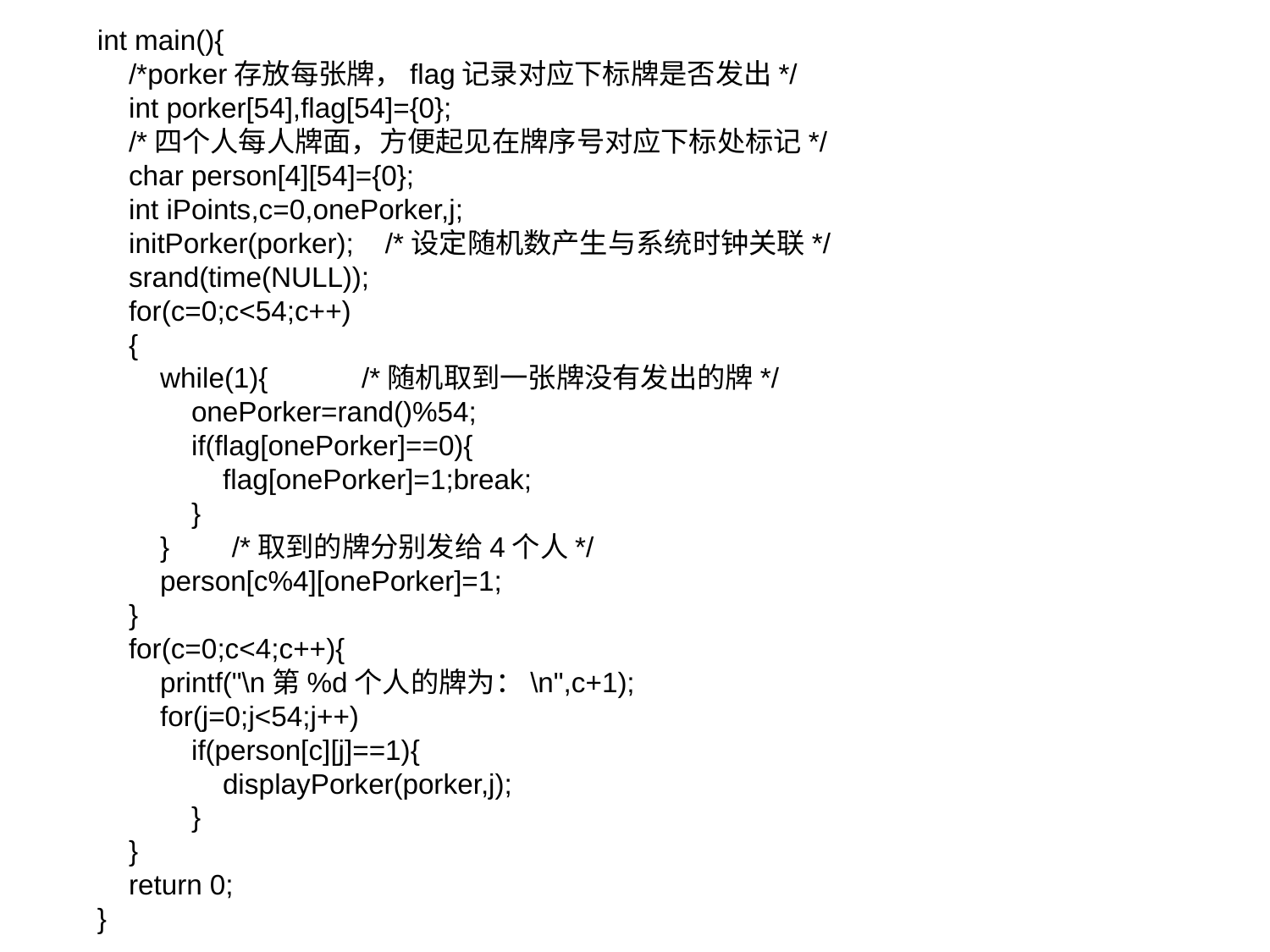

int main(){
    /*porker存放每张牌，flag记录对应下标牌是否发出*/
    int porker[54],flag[54]={0};
    /*四个人每人牌面，方便起见在牌序号对应下标处标记*/
    char person[4][54]={0};
    int iPoints,c=0,onePorker,j;
    initPorker(porker);    /*设定随机数产生与系统时钟关联*/
    srand(time(NULL));
    for(c=0;c<54;c++)
    {
        while(1){            /*随机取到一张牌没有发出的牌*/
            onePorker=rand()%54;
            if(flag[onePorker]==0){
                flag[onePorker]=1;break;
            }
        }        /*取到的牌分别发给4个人*/
        person[c%4][onePorker]=1;
    }
    for(c=0;c<4;c++){
        printf("\n第%d个人的牌为：\n",c+1);
        for(j=0;j<54;j++)
            if(person[c][j]==1){
                displayPorker(porker,j);
            }
    }
    return 0;
}